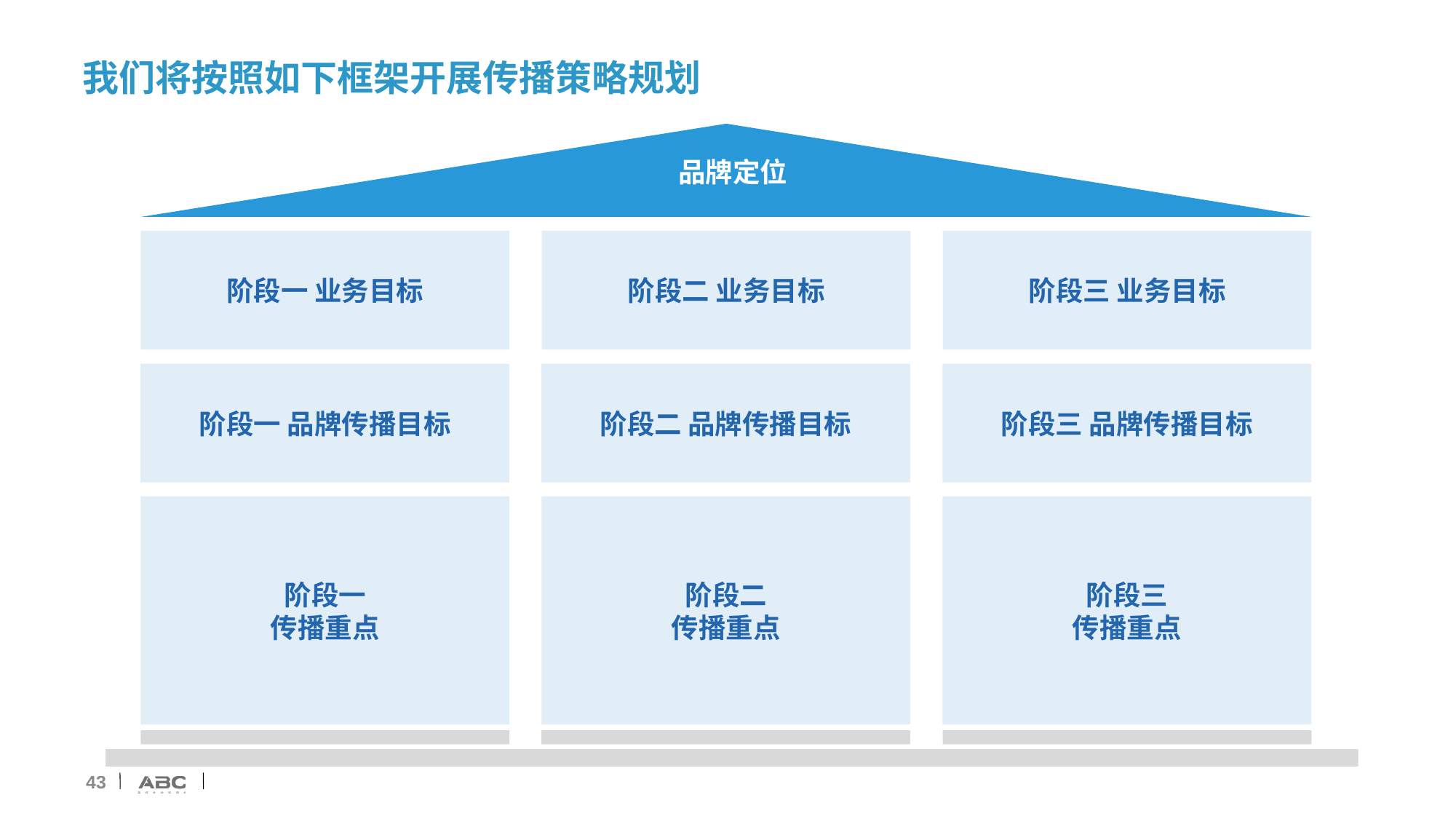

# 我们将按照如下框架开展传播策略规划

品牌定位
阶段一 业务目标
阶段二 业务目标
阶段三 业务目标
阶段一 品牌传播目标
阶段二 品牌传播目标
阶段三 品牌传播目标
阶段一
传播重点
阶段二
传播重点
阶段三
传播重点

43